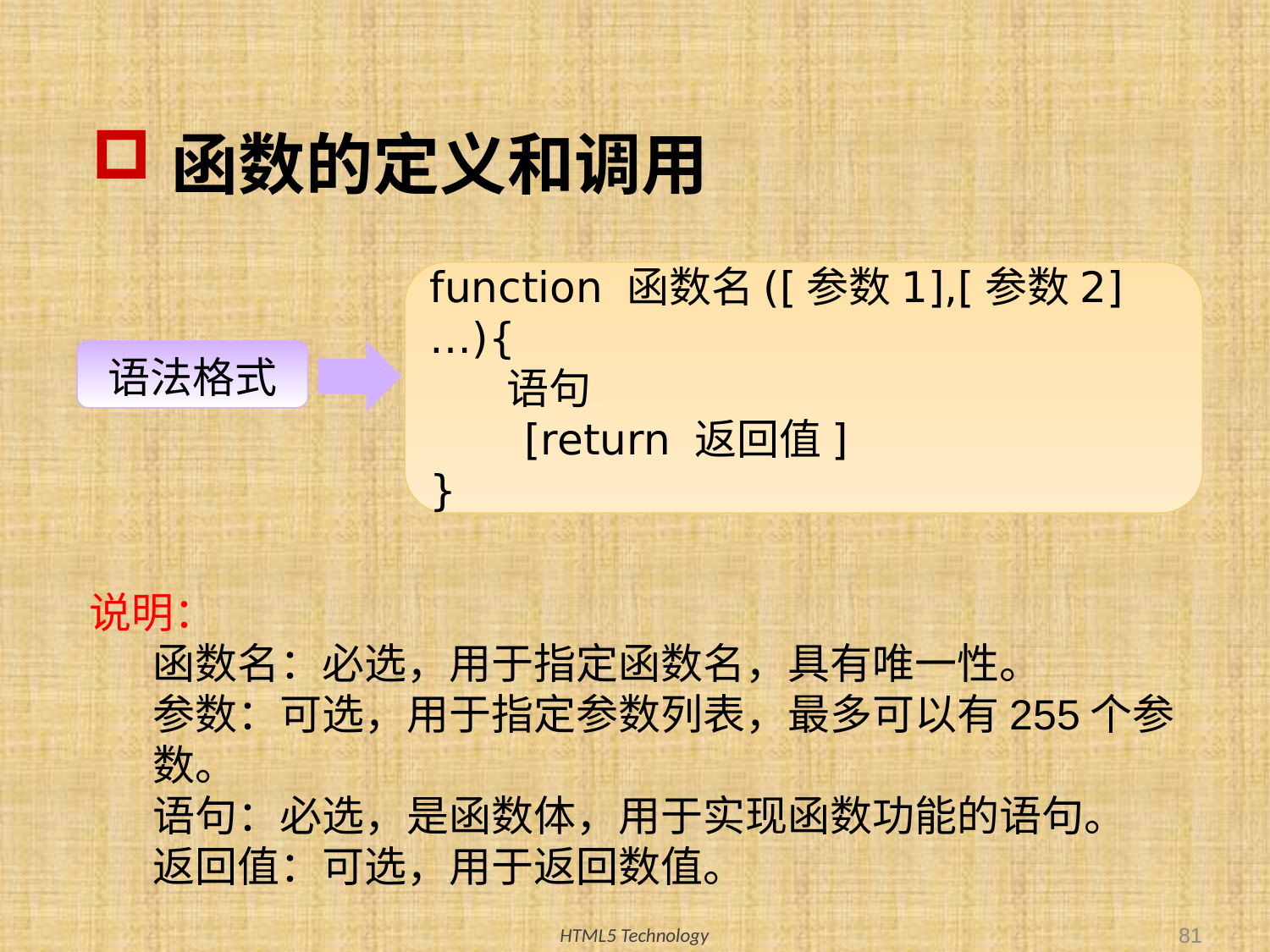

# 函数的定义和调用
function 函数名([参数1],[参数2]…){
       语句
       [return 返回值]
}

语法格式
说明：
函数名：必选，用于指定函数名，具有唯一性。
参数：可选，用于指定参数列表，最多可以有255个参数。
语句：必选，是函数体，用于实现函数功能的语句。
返回值：可选，用于返回数值。
81
HTML5 Technology